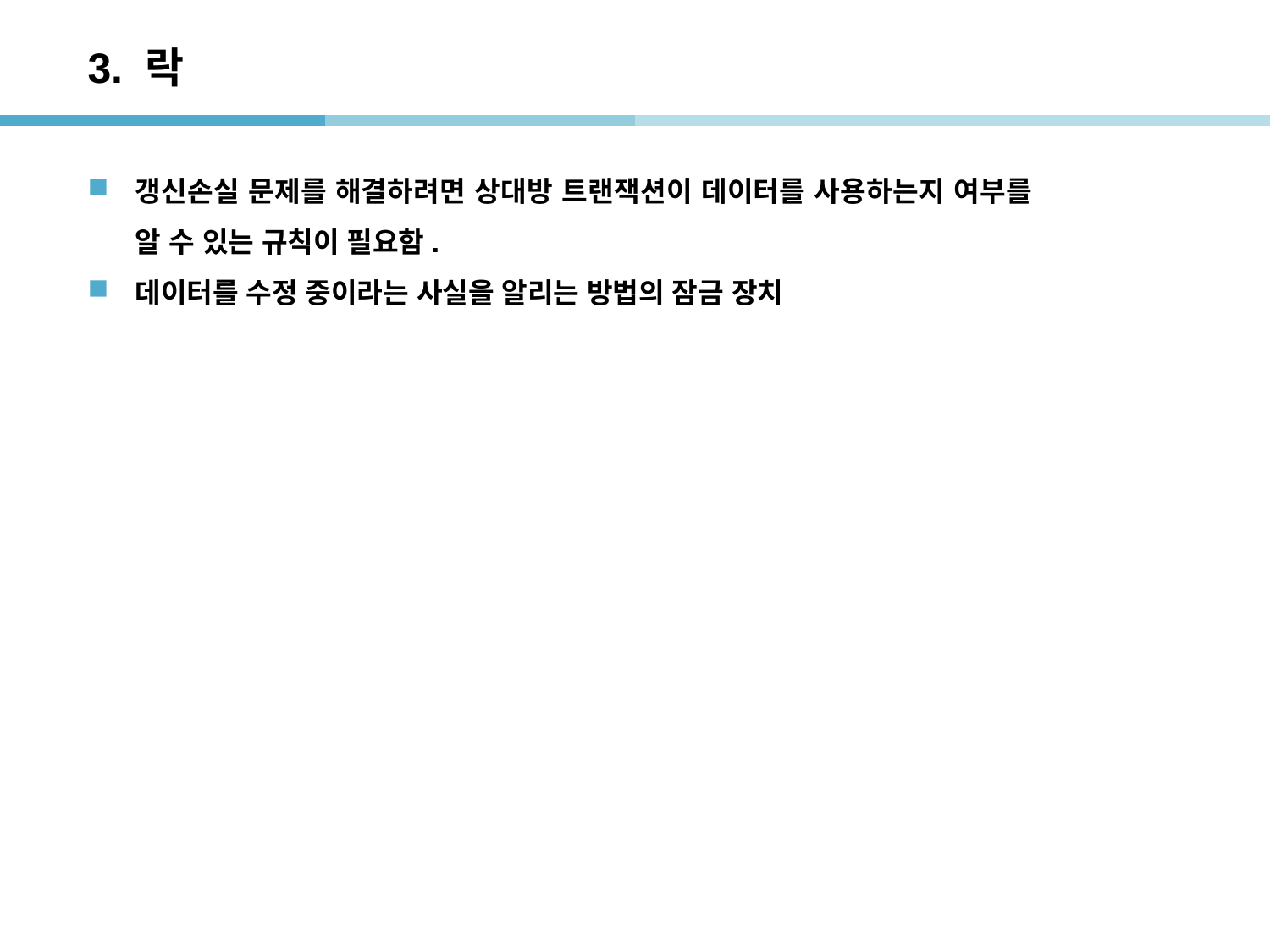

# 3. 락
갱신손실 문제를 해결하려면 상대방 트랜잭션이 데이터를 사용하는지 여부를                   알 수 있는 규칙이 필요함.
데이터를 수정 중이라는 사실을 알리는 방법의 잠금 장치